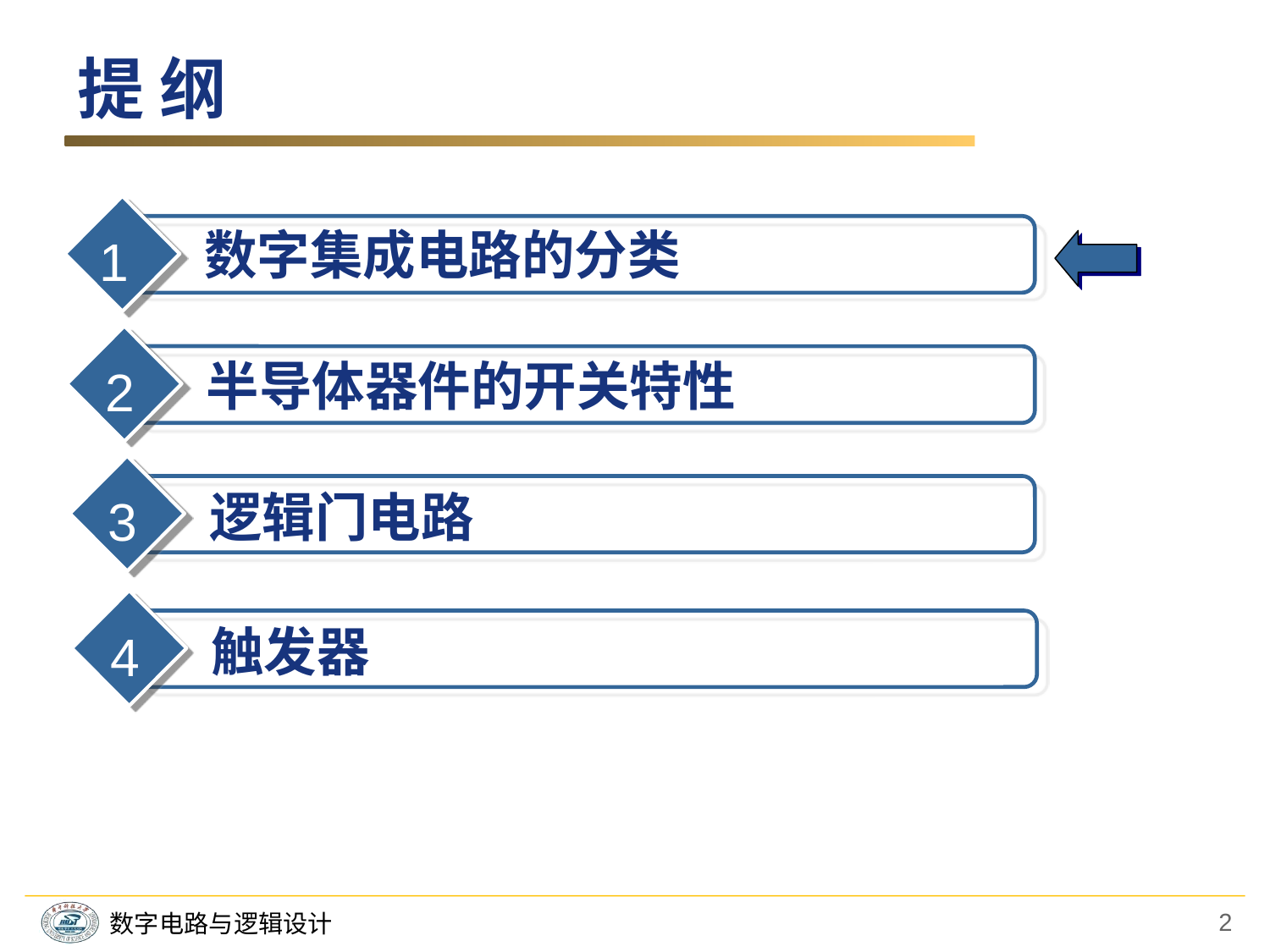

# 提 纲

 数字集成电路的分类

1

 半导体器件的开关特性
2

 逻辑门电路
3

 触发器
4
2
数字电路与逻辑设计